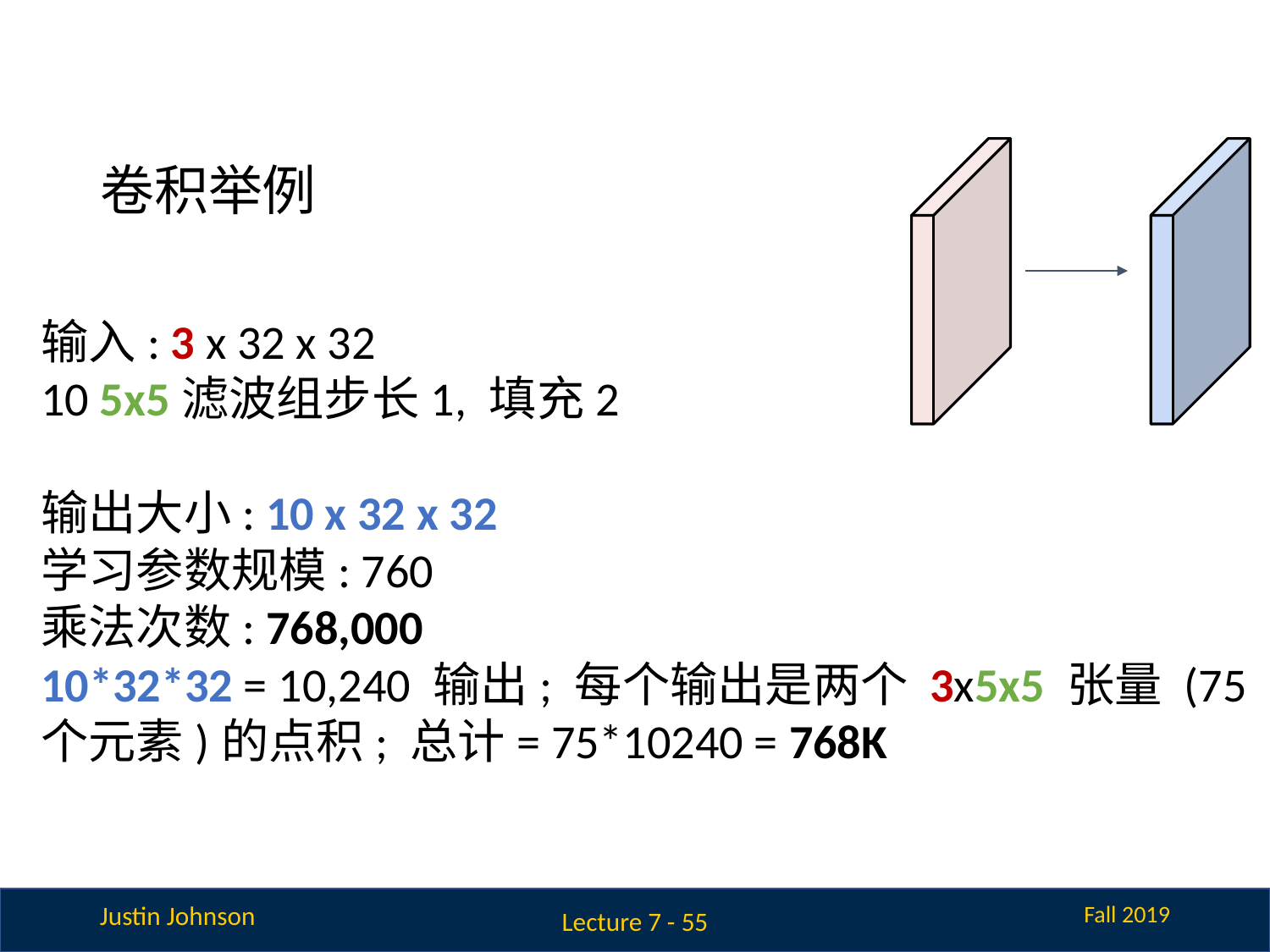

# 卷积举例
输入: 3 x 32 x 32
10 5x5滤波组步长1, 填充2

输出大小: 10 x 32 x 32
学习参数规模: 760
乘法次数: 768,000
10*32*32 = 10,240 输出; 每个输出是两个 3x5x5 张量 (75 个元素)的点积; 总计= 75*10240 = 768K
Lecture 7 - 55